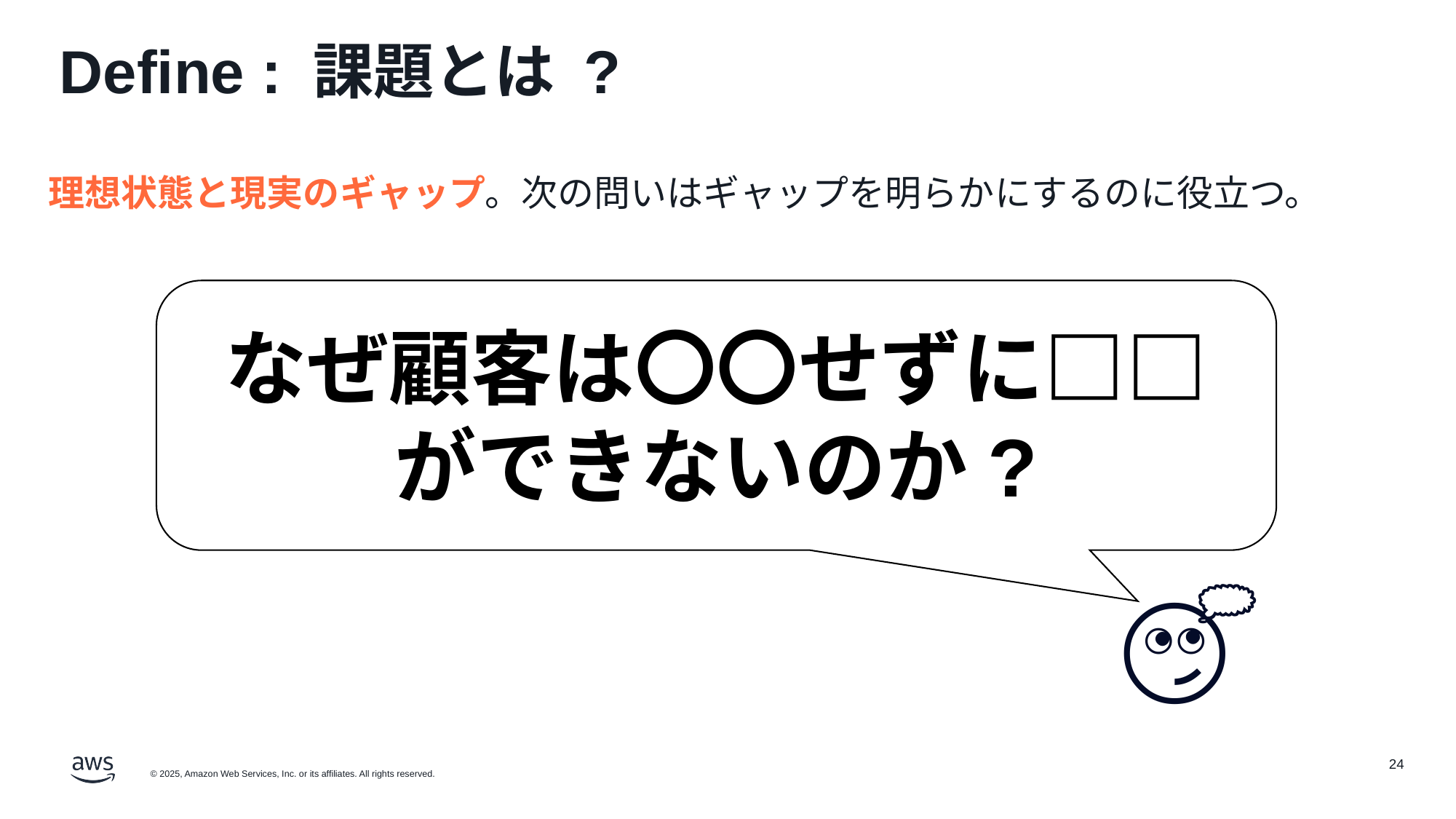

# Define : 課題とは ?
理想状態と現実のギャップ。次の問いはギャップを明らかにするのに役立つ。
なぜ顧客は〇〇せずに□□
ができないのか?
🤔
24